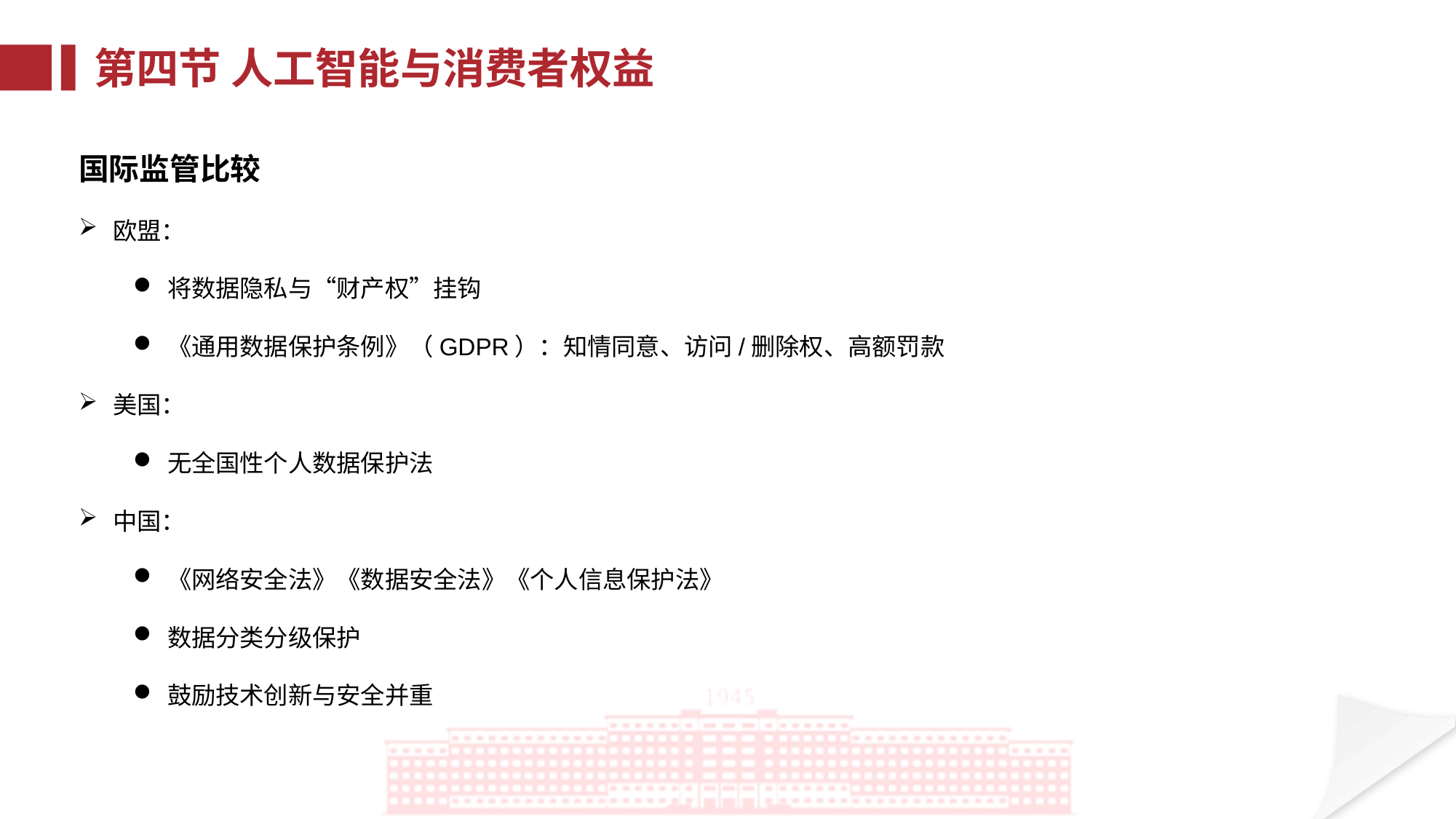

第四节 人工智能与消费者权益
国际监管比较
欧盟：
将数据隐私与“财产权”挂钩
《通用数据保护条例》（GDPR）：知情同意、访问/删除权、高额罚款
美国：
无全国性个人数据保护法
中国：
《网络安全法》《数据安全法》《个人信息保护法》
数据分类分级保护
鼓励技术创新与安全并重